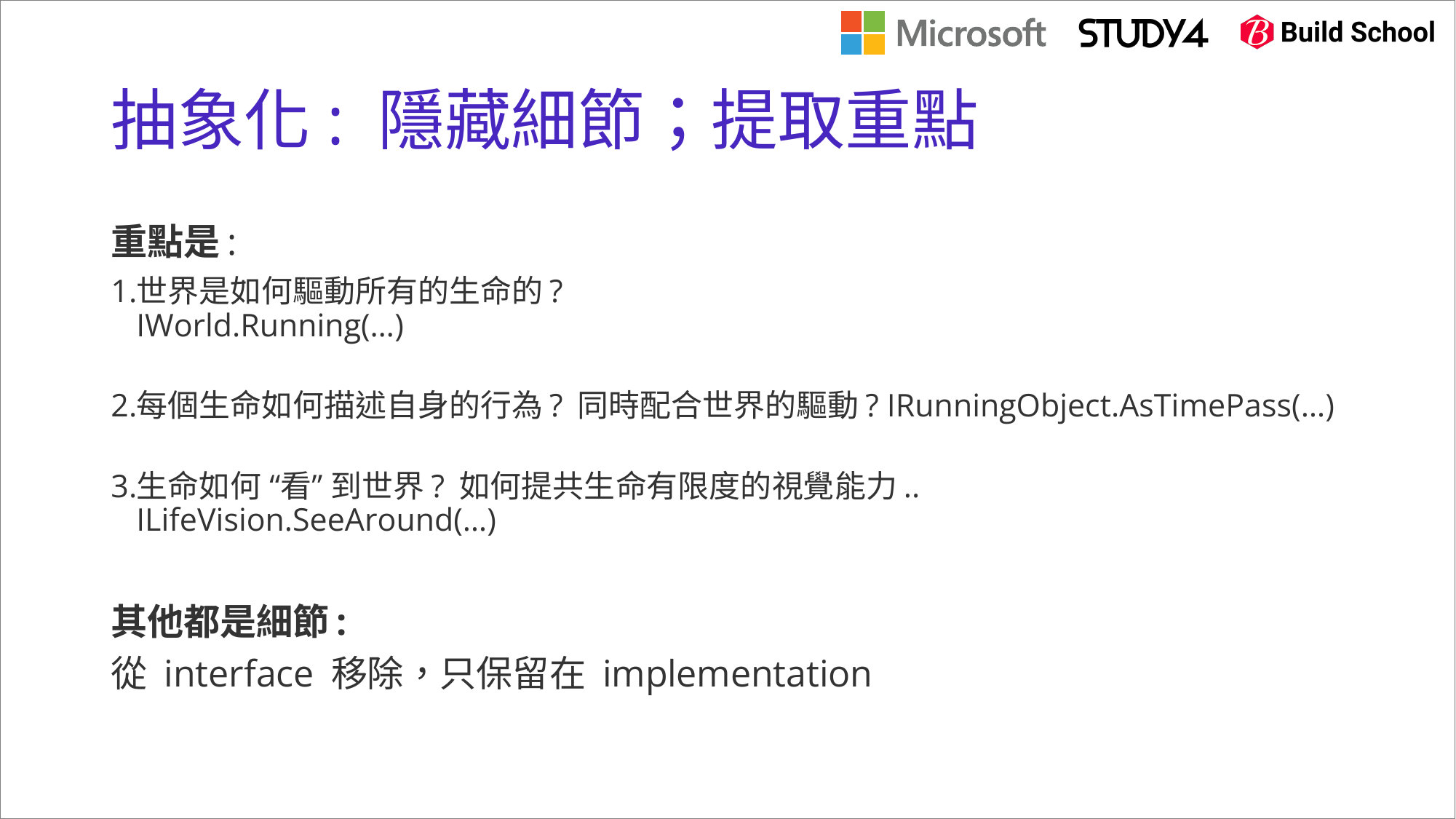

# 抽象化: 隱藏細節；提取重點
重點是:
世界是如何驅動所有的生命的?
IWorld.Running(…)
每個生命如何描述自身的行為? 同時配合世界的驅動? IRunningObject.AsTimePass(…)
生命如何 “看” 到世界? 如何提共生命有限度的視覺能力..
ILifeVision.SeeAround(…)

其他都是細節:
從 interface 移除，只保留在 implementation